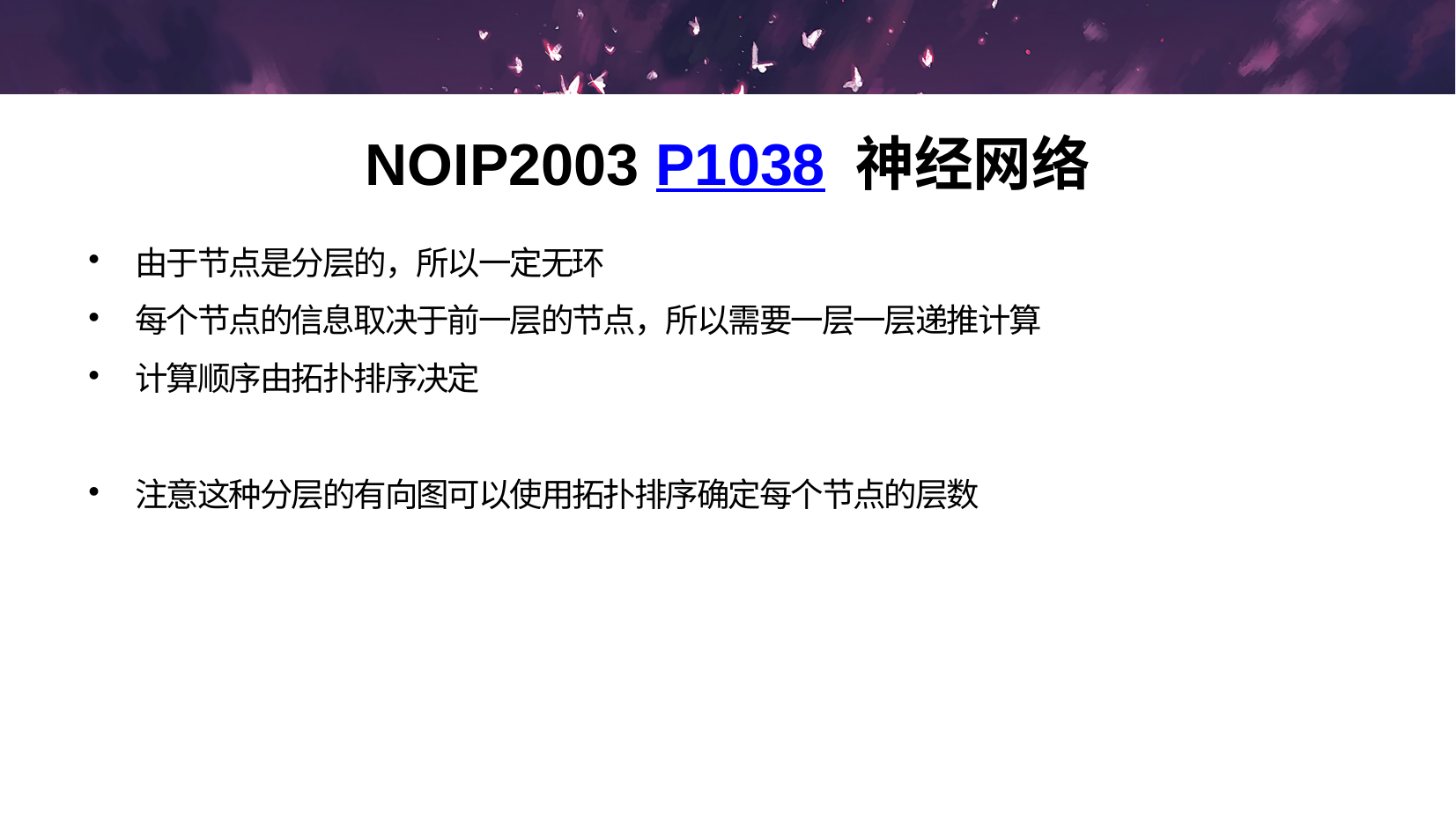

NOIP2003 P1038 神经网络
由于节点是分层的，所以一定无环
每个节点的信息取决于前一层的节点，所以需要一层一层递推计算
计算顺序由拓扑排序决定

注意这种分层的有向图可以使用拓扑排序确定每个节点的层数